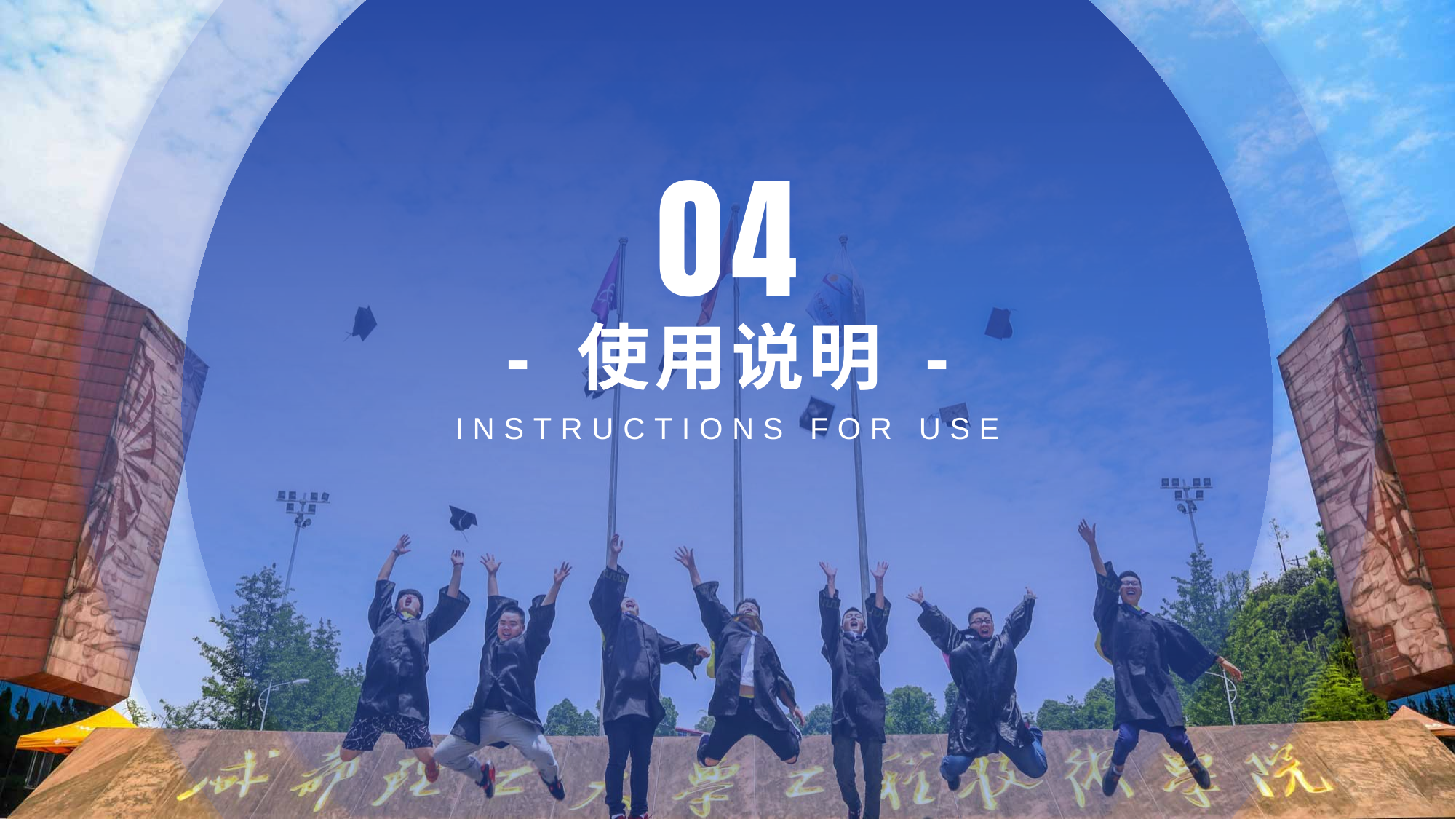

04
# - 使用说明 -
INSTRUCTIONS FOR USE